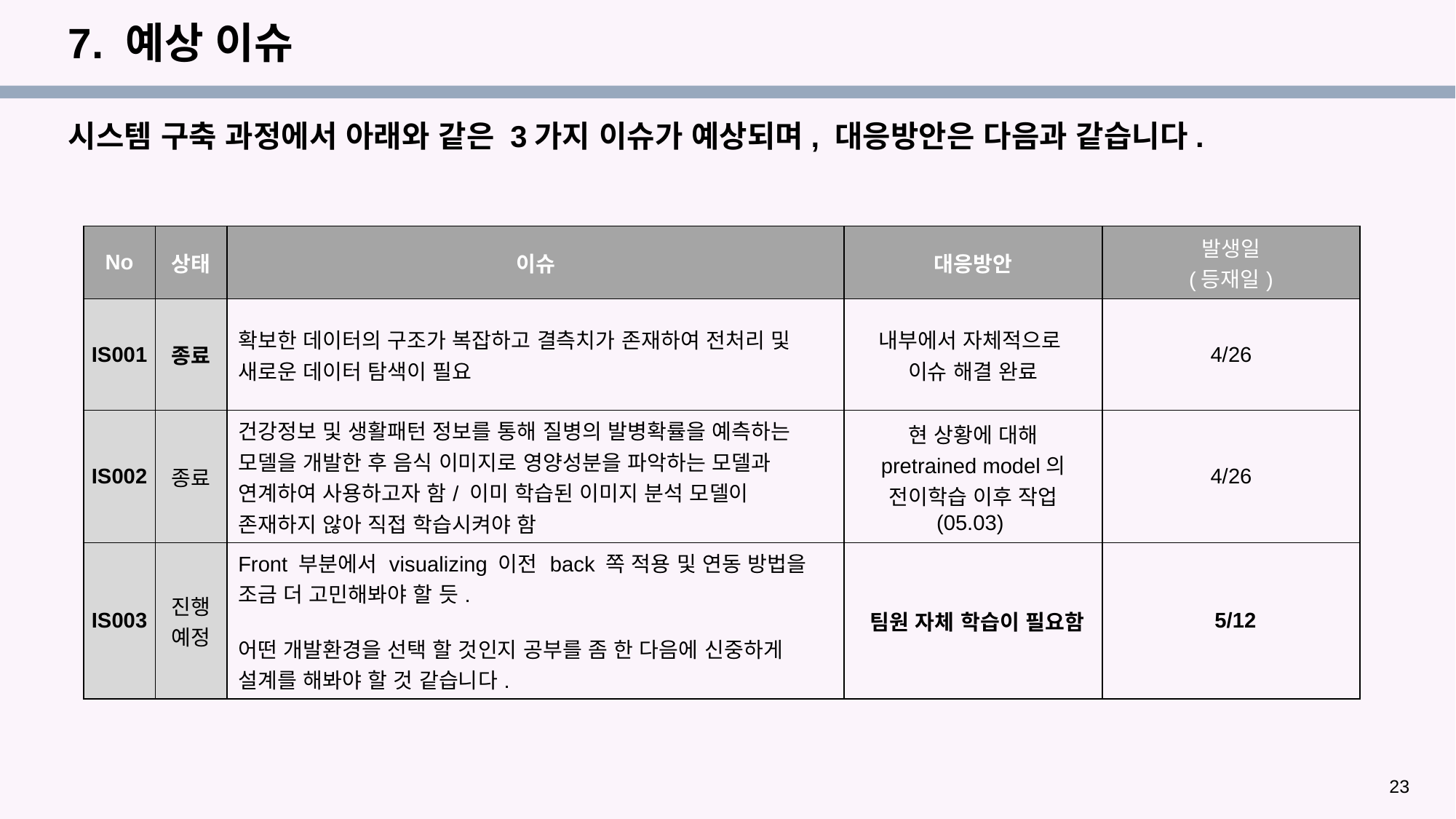

# 7. 예상 이슈
시스템 구축 과정에서 아래와 같은 3가지 이슈가 예상되며, 대응방안은 다음과 같습니다.
| No | 상태 | 이슈 | 대응방안 | 발생일 (등재일) |
| --- | --- | --- | --- | --- |
| IS001 | 종료 | 확보한 데이터의 구조가 복잡하고 결측치가 존재하여 전처리 및 새로운 데이터 탐색이 필요 | 내부에서 자체적으로 이슈 해결 완료 | 4/26 |
| IS002 | 종료 | 건강정보 및 생활패턴 정보를 통해 질병의 발병확률을 예측하는 모델을 개발한 후 음식 이미지로 영양성분을 파악하는 모델과 연계하여 사용하고자 함/ 이미 학습된 이미지 분석 모델이 존재하지 않아 직접 학습시켜야 함 | 현 상황에 대해 pretrained model의 전이학습 이후 작업 (05.03) | 4/26 |
| IS003 | 진행 예정 | Front 부분에서 visualizing 이전 back 쪽 적용 및 연동 방법을 조금 더 고민해봐야 할 듯. 어떤 개발환경을 선택 할 것인지 공부를 좀 한 다음에 신중하게 설계를 해봐야 할 것 같습니다. | 팀원 자체 학습이 필요함 | 5/12 |